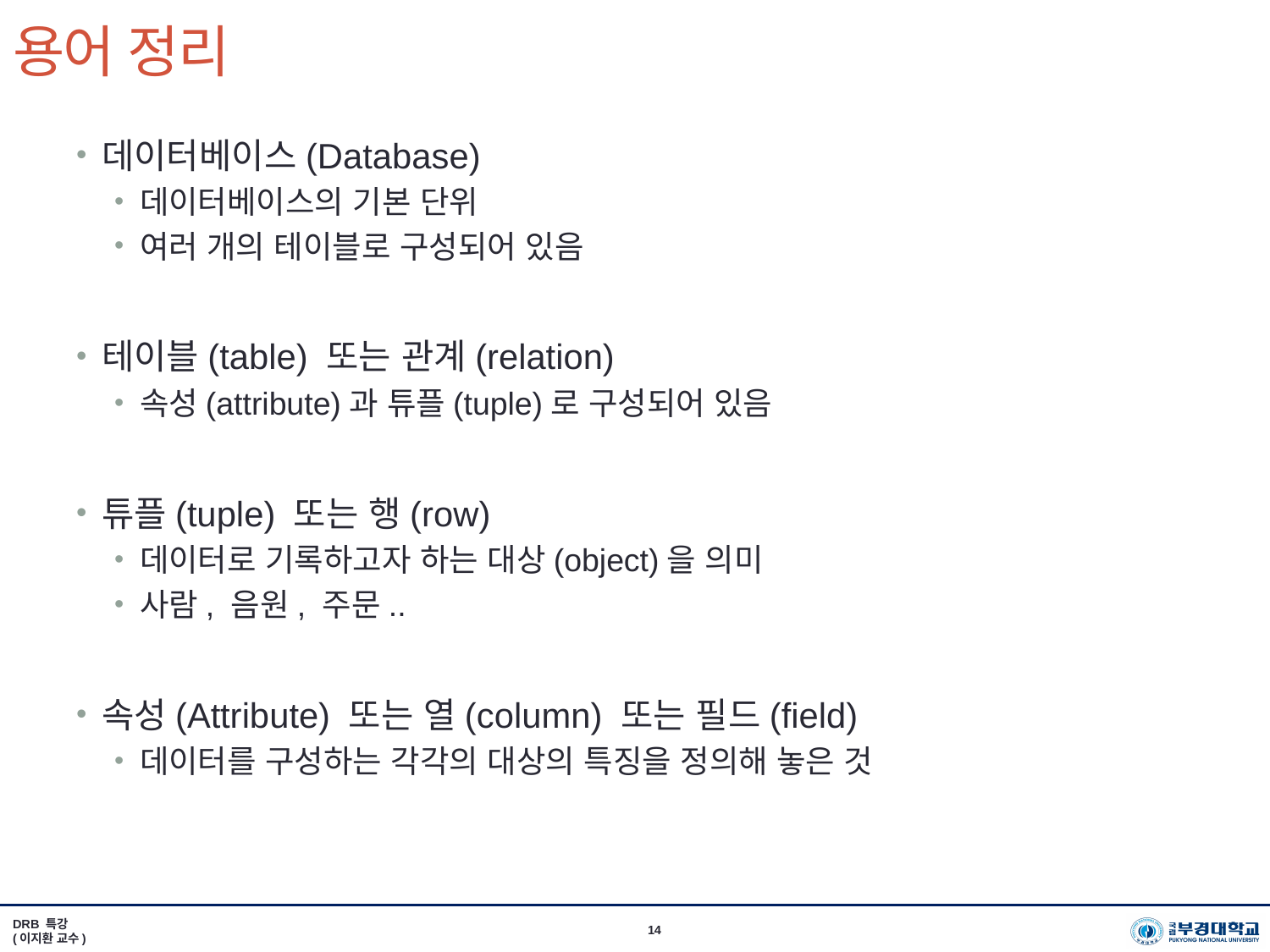

# 용어 정리
데이터베이스(Database)
데이터베이스의 기본 단위
여러 개의 테이블로 구성되어 있음

테이블(table) 또는 관계(relation)
속성(attribute)과 튜플(tuple)로 구성되어 있음

튜플(tuple) 또는 행(row)
데이터로 기록하고자 하는 대상(object)을 의미
사람, 음원, 주문..

속성(Attribute) 또는 열(column) 또는 필드(field)
데이터를 구성하는 각각의 대상의 특징을 정의해 놓은 것

DRB 특강
(이지환 교수)